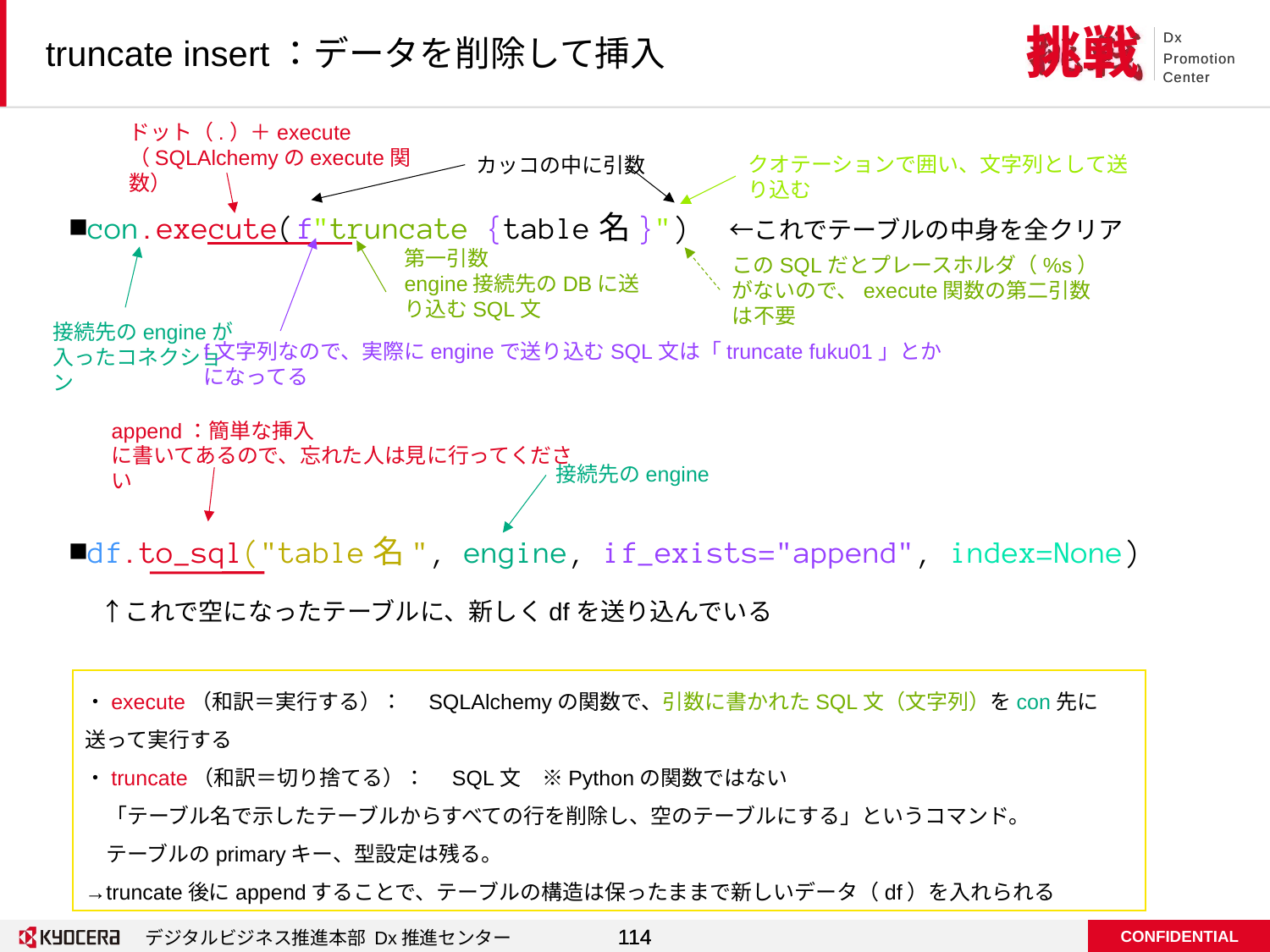

# truncate insert：データを削除して挿入
ドット（.）＋execute
（SQLAlchemyのexecute関数）
クオテーションで囲い、文字列として送り込む
カッコの中に引数

■con.execute(f"truncate {table名}")　←これでテーブルの中身を全クリア
第一引数
engine接続先のDBに送り込むSQL文
このSQLだとプレースホルダ（%s）がないので、execute関数の第二引数は不要
接続先のengineが入ったコネクション
f文字列なので、実際にengineで送り込むSQL文は「truncate fuku01」とかになってる
append：簡単な挿入
に書いてあるので、忘れた人は見に行ってください
接続先のengine

■df.to_sql("table名", engine, if_exists="append", index=None)
　↑これで空になったテーブルに、新しくdfを送り込んでいる
・execute（和訳＝実行する）：　SQLAlchemyの関数で、引数に書かれたSQL文（文字列）をcon先に送って実行する
・truncate（和訳＝切り捨てる）：　SQL文　※Pythonの関数ではない
　「テーブル名で示したテーブルからすべての行を削除し、空のテーブルにする」というコマンド。
　テーブルのprimaryキー、型設定は残る。
→truncate後にappendすることで、テーブルの構造は保ったままで新しいデータ（df）を入れられる